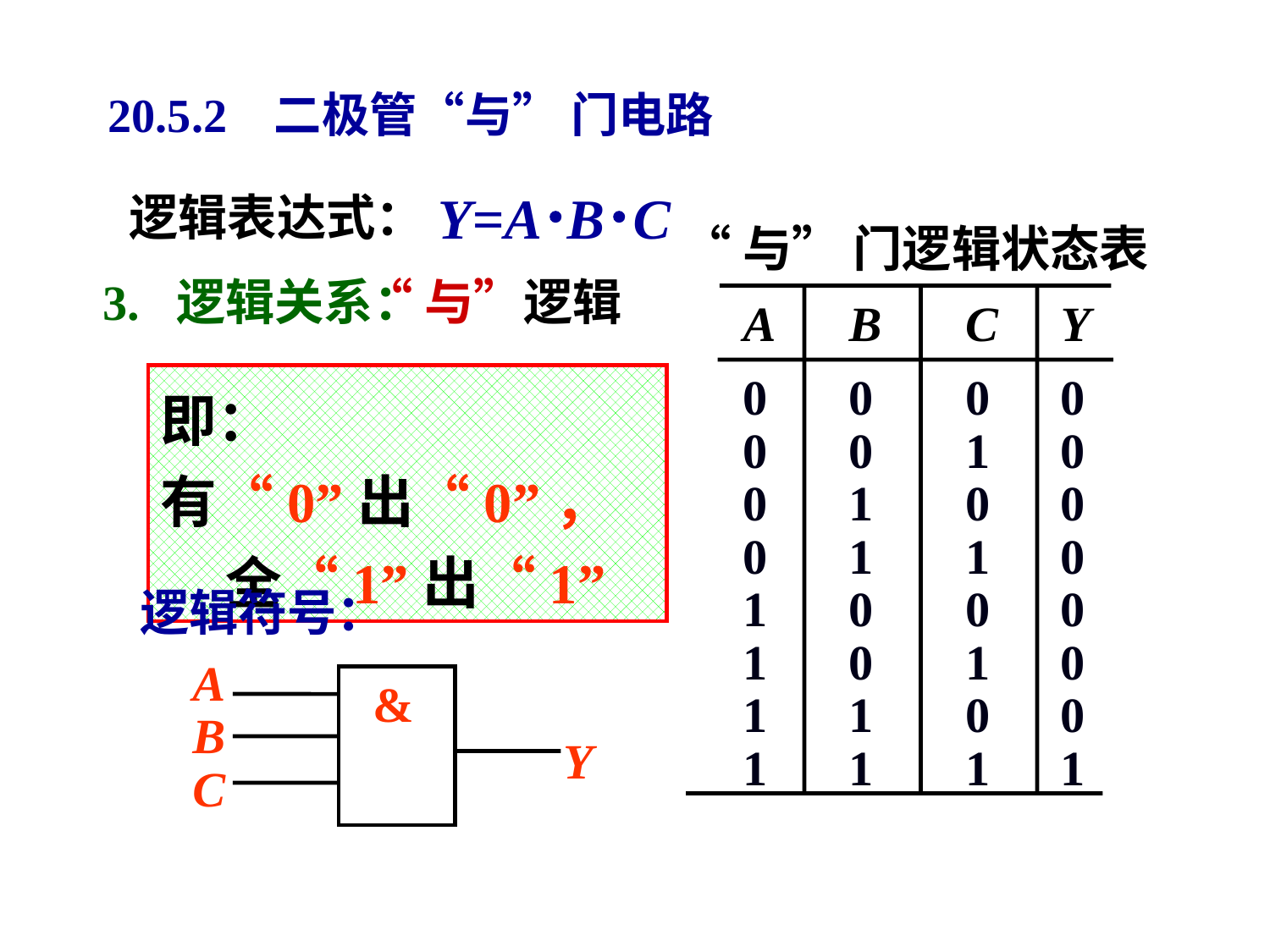

20.5.2   二极管“与” 门电路
Y=A  B  C
逻辑表达式：

“与” 门逻辑状态表

A

B

C

Y

0
0
0
0
0
0
1
0
0
1
0
0
0
1
1
0
1
0
0
0
1
0
1
0
1
1
0
0
1
1
1
1
“与”逻辑
3.  逻辑关系：
即：有“0”出“0”，
    全“1”出“1”
逻辑符号：
A

&

B
Y

C